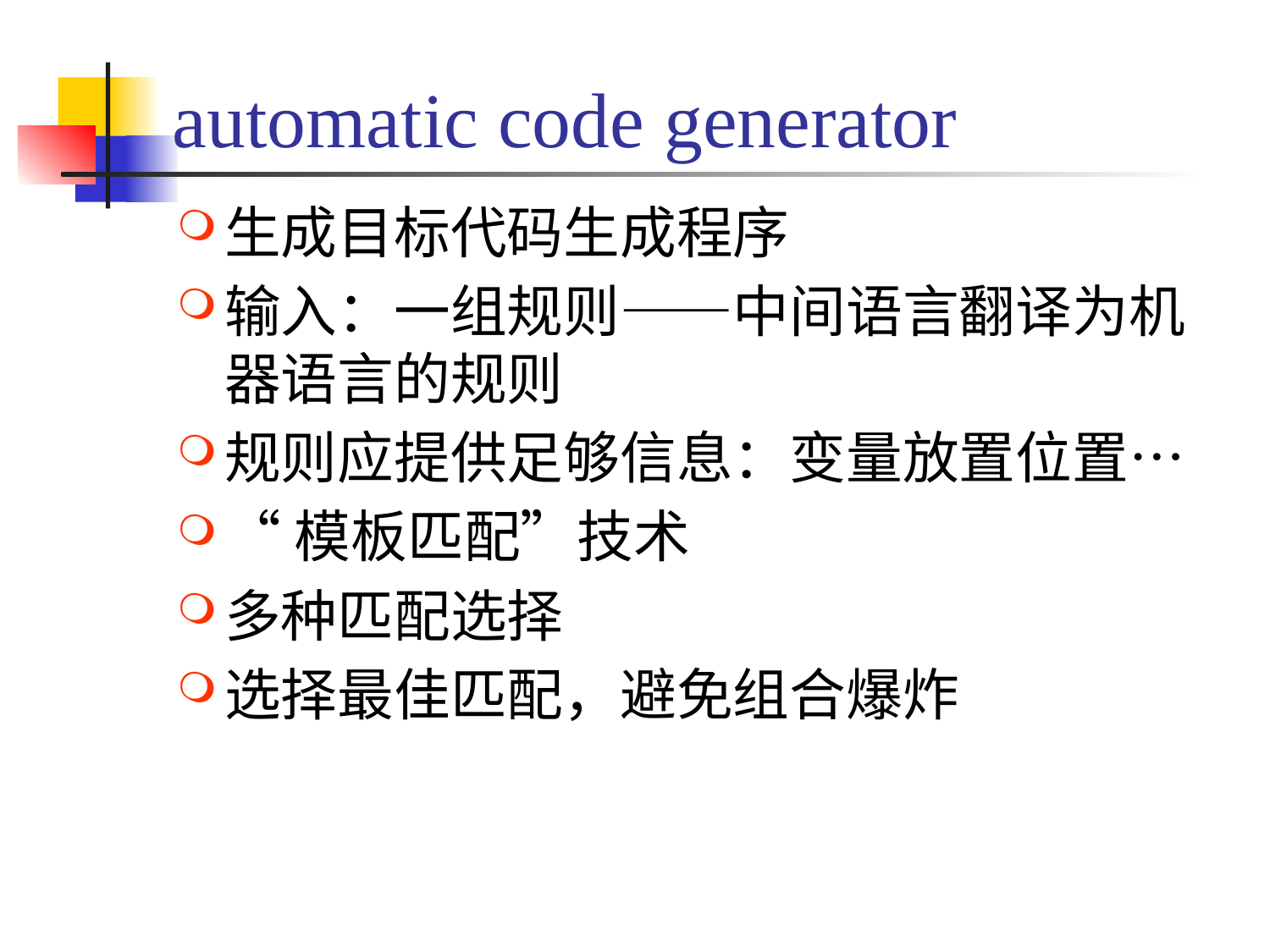

# automatic code generator
生成目标代码生成程序
输入：一组规则——中间语言翻译为机器语言的规则
规则应提供足够信息：变量放置位置…
“模板匹配”技术
多种匹配选择
选择最佳匹配，避免组合爆炸